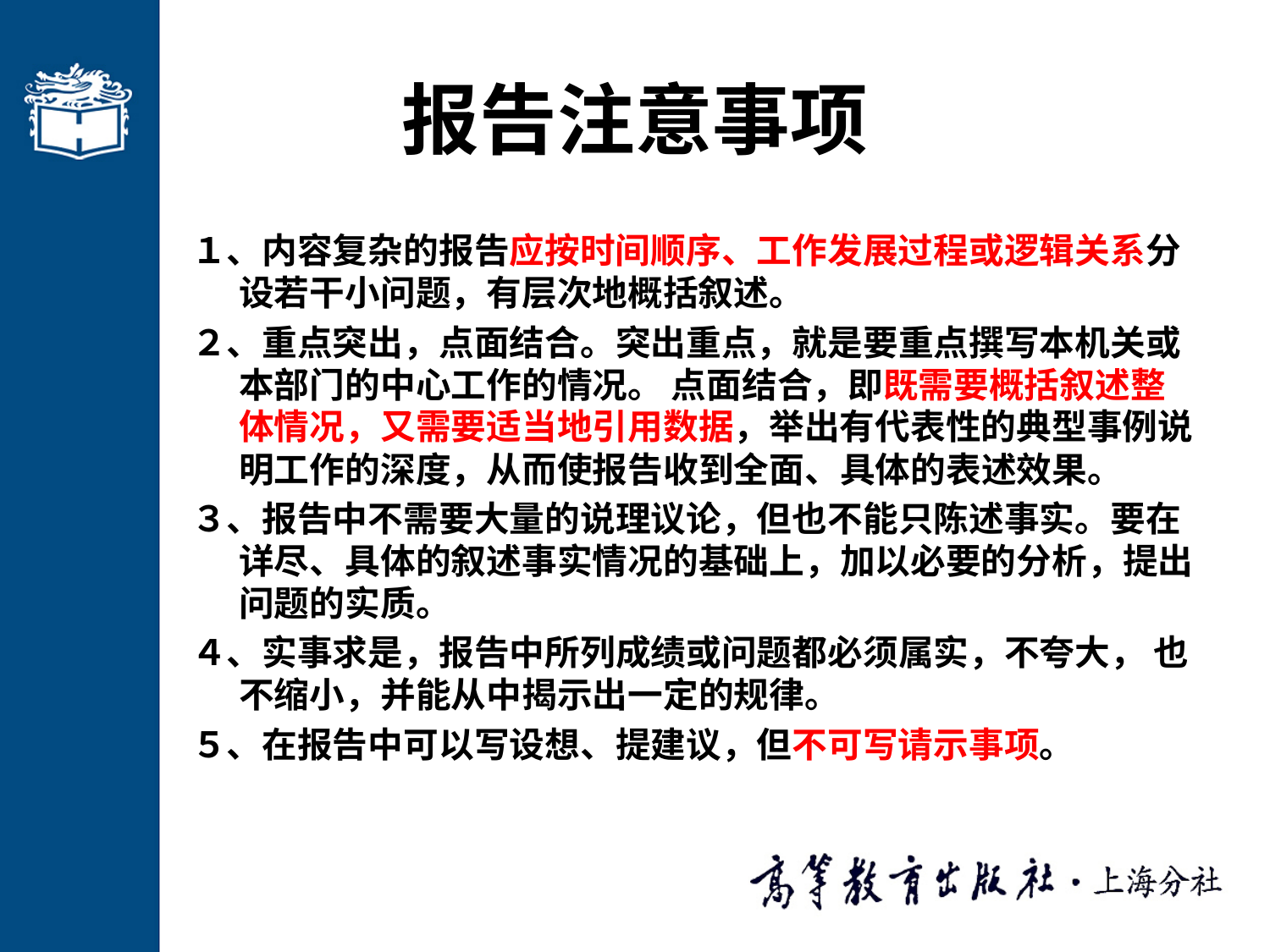

# 报告注意事项
１、内容复杂的报告应按时间顺序、工作发展过程或逻辑关系分设若干小问题，有层次地概括叙述。
２、重点突出，点面结合。突出重点，就是要重点撰写本机关或本部门的中心工作的情况。 点面结合，即既需要概括叙述整体情况，又需要适当地引用数据，举出有代表性的典型事例说明工作的深度，从而使报告收到全面、具体的表述效果。
３、报告中不需要大量的说理议论，但也不能只陈述事实。要在详尽、具体的叙述事实情况的基础上，加以必要的分析，提出问题的实质。
４、实事求是，报告中所列成绩或问题都必须属实，不夸大， 也不缩小，并能从中揭示出一定的规律。
５、在报告中可以写设想、提建议，但不可写请示事项。